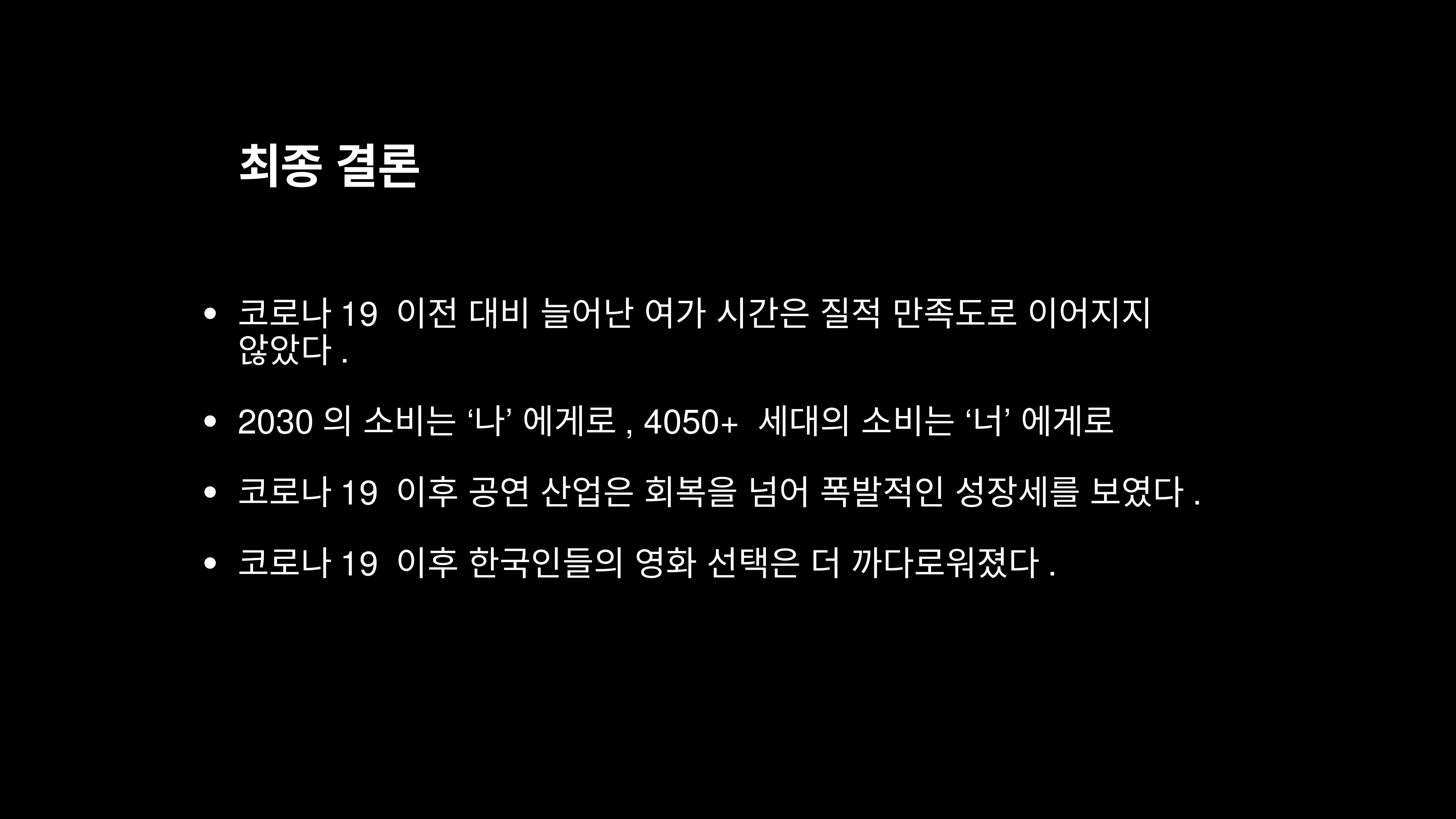

# 최종 결론
코로나19 이전 대비 늘어난 여가 시간은 질적 만족도로 이어지지 않았다.
2030의 소비는 ‘나’ 에게로, 4050+ 세대의 소비는 ‘너’ 에게로
코로나19 이후 공연 산업은 회복을 넘어 폭발적인 성장세를 보였다.
코로나19 이후 한국인들의 영화 선택은 더 까다로워졌다.